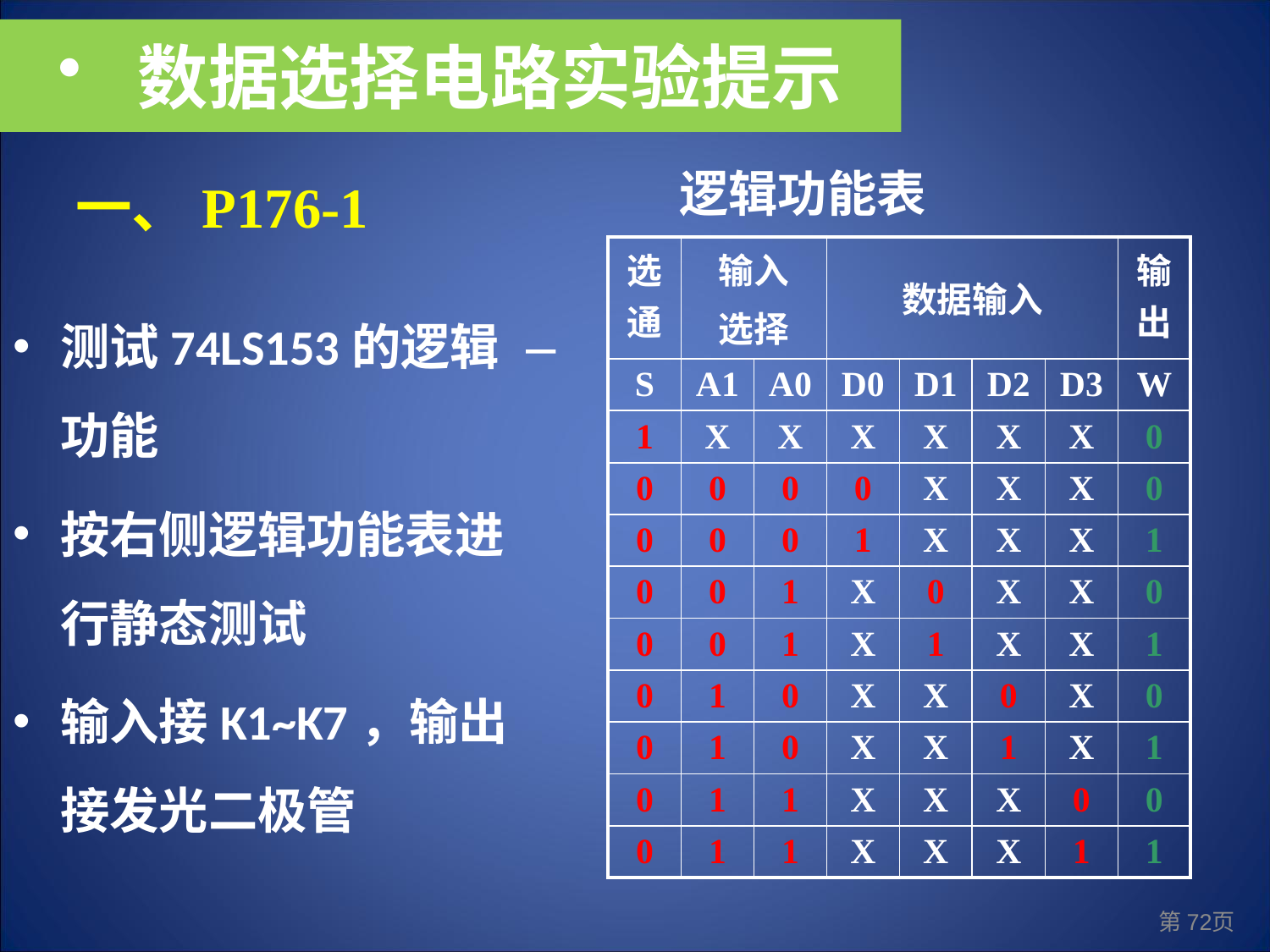

数据选择电路实验提示
逻辑功能表
一、P176-1
| 选通 | 输入 选择 |  | 数据输入 |  |  |  | 输出 |
| --- | --- | --- | --- | --- | --- | --- | --- |
| S | A1 | A0 | D0 | D1 | D2 | D3 | W |
| 1 | X | X | X | X | X | X | 0 |
| 0 | 0 | 0 | 0 | X | X | X | 0 |
| 0 | 0 | 0 | 1 | X | X | X | 1 |
| 0 | 0 | 1 | X | 0 | X | X | 0 |
| 0 | 0 | 1 | X | 1 | X | X | 1 |
| 0 | 1 | 0 | X | X | 0 | X | 0 |
| 0 | 1 | 0 | X | X | 1 | X | 1 |
| 0 | 1 | 1 | X | X | X | 0 | 0 |
| 0 | 1 | 1 | X | X | X | 1 | 1 |
测试74LS153的逻辑功能
按右侧逻辑功能表进行静态测试
输入接K1~K7，输出接发光二极管